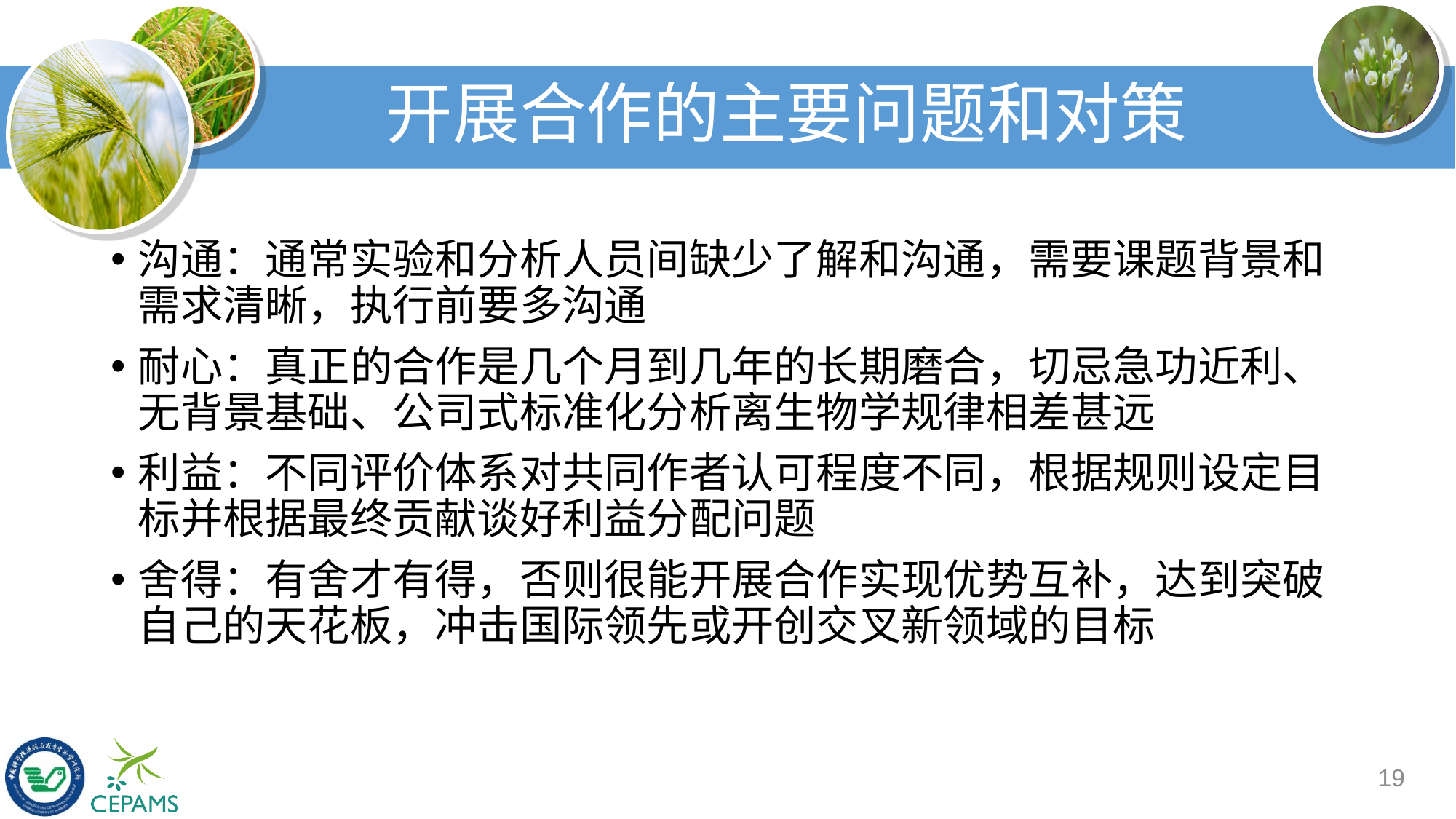

# 开展合作的主要问题和对策
沟通：通常实验和分析人员间缺少了解和沟通，需要课题背景和需求清晰，执行前要多沟通
耐心：真正的合作是几个月到几年的长期磨合，切忌急功近利、无背景基础、公司式标准化分析离生物学规律相差甚远
利益：不同评价体系对共同作者认可程度不同，根据规则设定目标并根据最终贡献谈好利益分配问题
舍得：有舍才有得，否则很能开展合作实现优势互补，达到突破自己的天花板，冲击国际领先或开创交叉新领域的目标
19